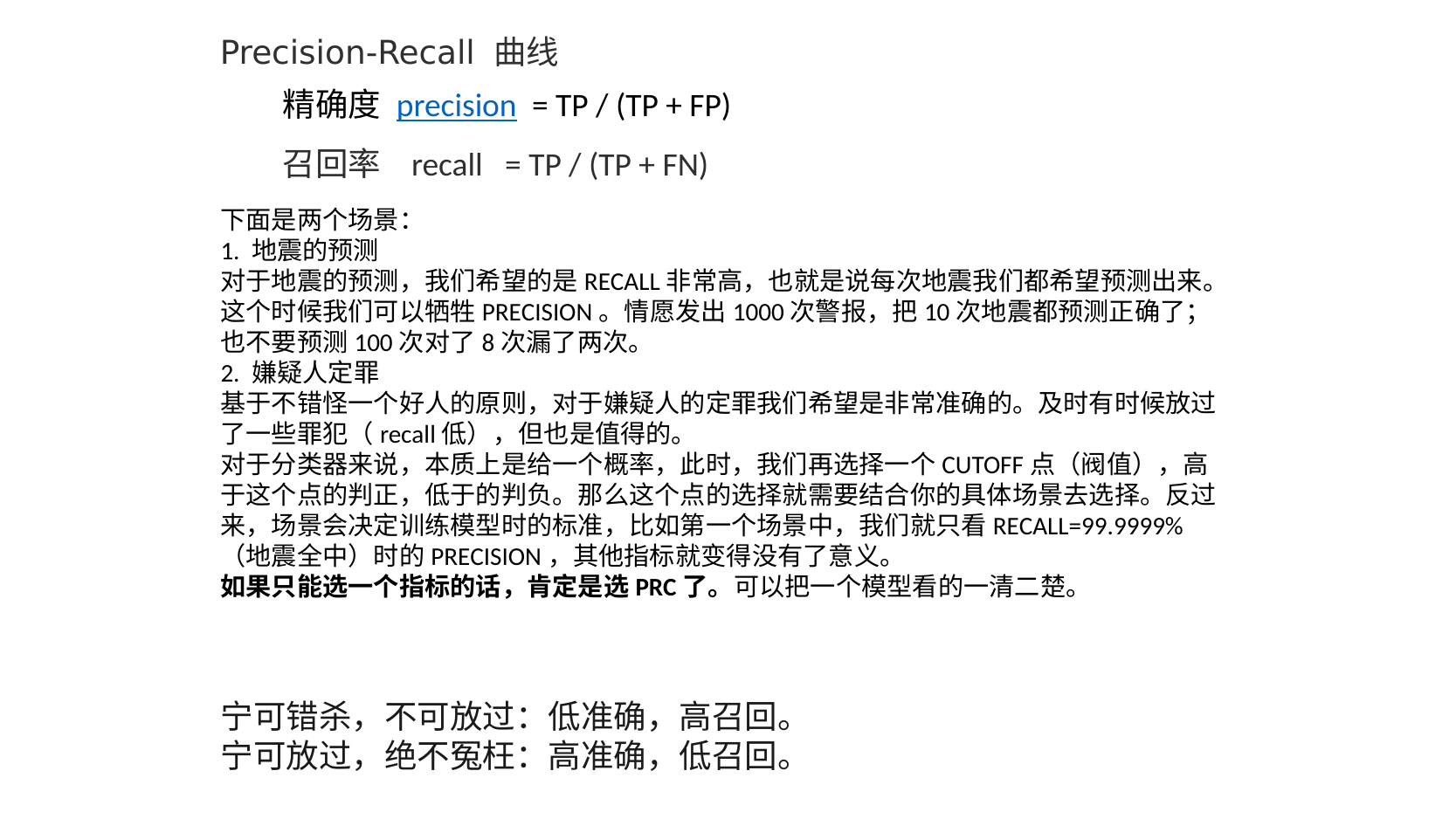

Precision-Recall 曲线
 精确度 precision  = TP / (TP + FP)
 召回率   recall   = TP / (TP + FN)
下面是两个场景：
1. 地震的预测
对于地震的预测，我们希望的是RECALL非常高，也就是说每次地震我们都希望预测出来。这个时候我们可以牺牲PRECISION。情愿发出1000次警报，把10次地震都预测正确了；也不要预测100次对了8次漏了两次。
2. 嫌疑人定罪
基于不错怪一个好人的原则，对于嫌疑人的定罪我们希望是非常准确的。及时有时候放过了一些罪犯（recall低），但也是值得的。
对于分类器来说，本质上是给一个概率，此时，我们再选择一个CUTOFF点（阀值），高于这个点的判正，低于的判负。那么这个点的选择就需要结合你的具体场景去选择。反过来，场景会决定训练模型时的标准，比如第一个场景中，我们就只看RECALL=99.9999%（地震全中）时的PRECISION，其他指标就变得没有了意义。
如果只能选一个指标的话，肯定是选PRC了。可以把一个模型看的一清二楚。
宁可错杀，不可放过：低准确，高召回。
宁可放过，绝不冤枉：高准确，低召回。